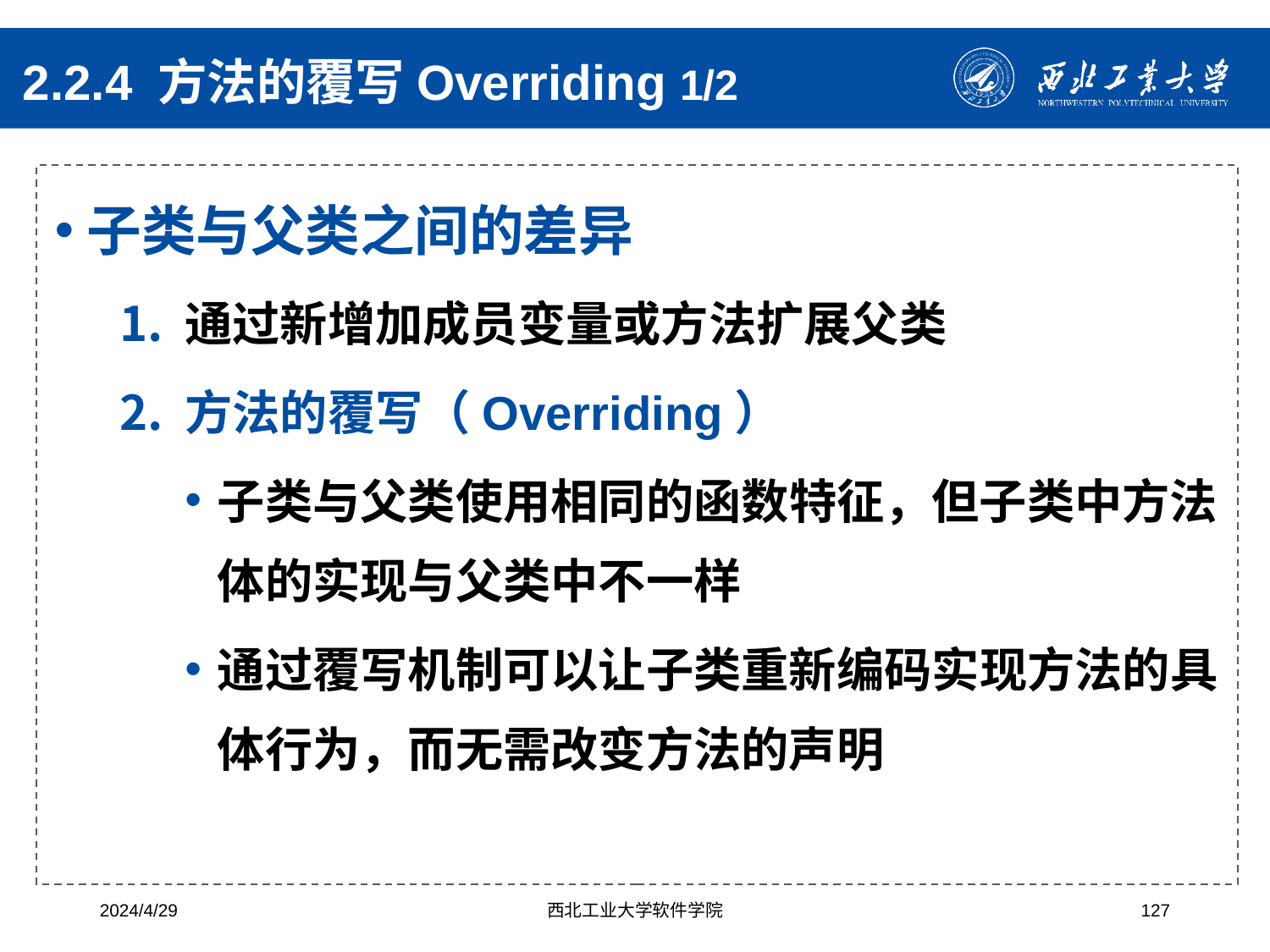

# 2.2.4 方法的覆写Overriding 1/2
子类与父类之间的差异
通过新增加成员变量或方法扩展父类
方法的覆写（Overriding）
子类与父类使用相同的函数特征，但子类中方法体的实现与父类中不一样
通过覆写机制可以让子类重新编码实现方法的具体行为，而无需改变方法的声明

2024/4/29
西北工业大学软件学院
127